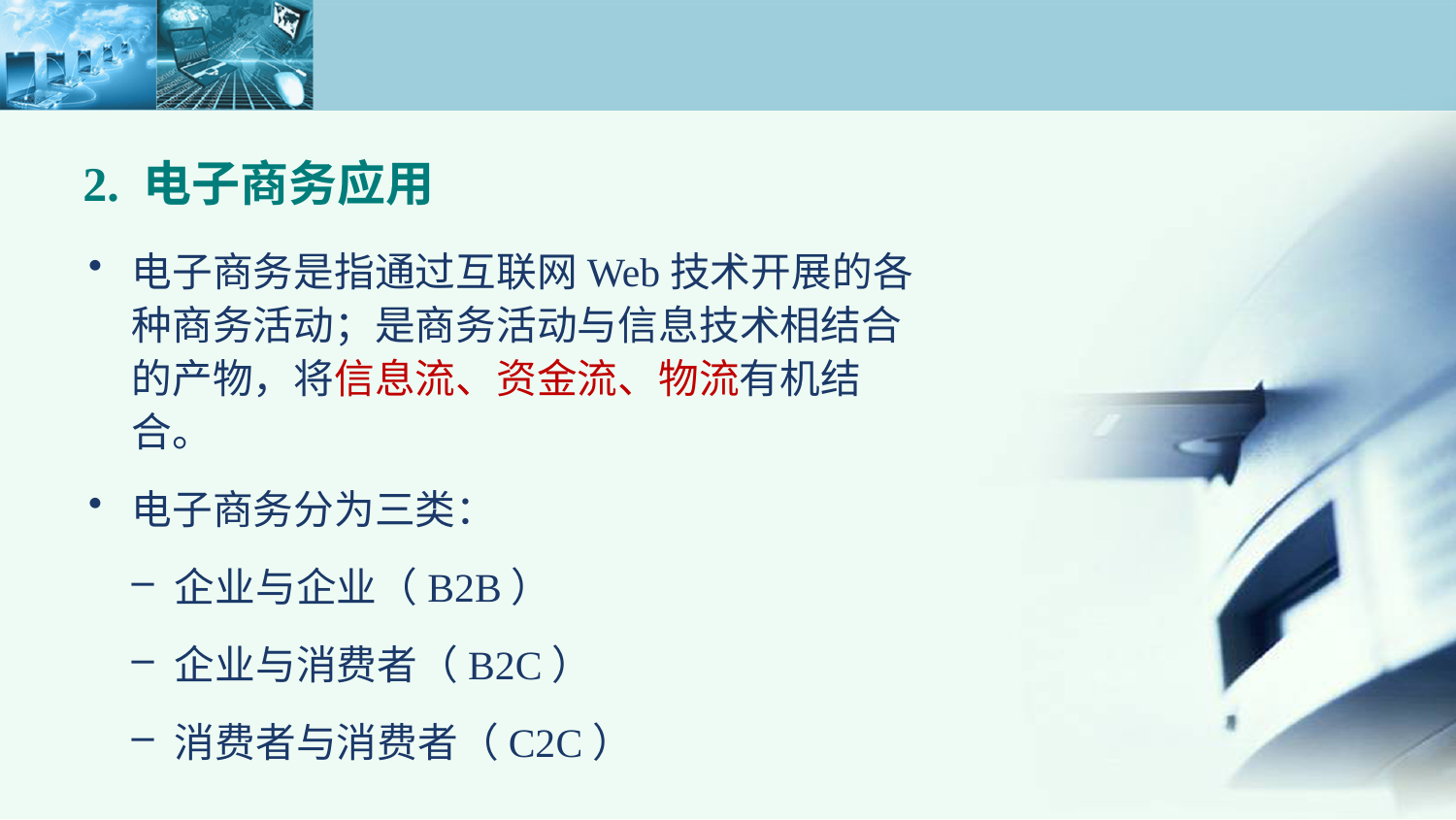

2. 电子商务应用
电子商务是指通过互联网Web技术开展的各种商务活动；是商务活动与信息技术相结合的产物，将信息流、资金流、物流有机结合。
电子商务分为三类：
企业与企业（B2B）
企业与消费者（B2C）
消费者与消费者（C2C）